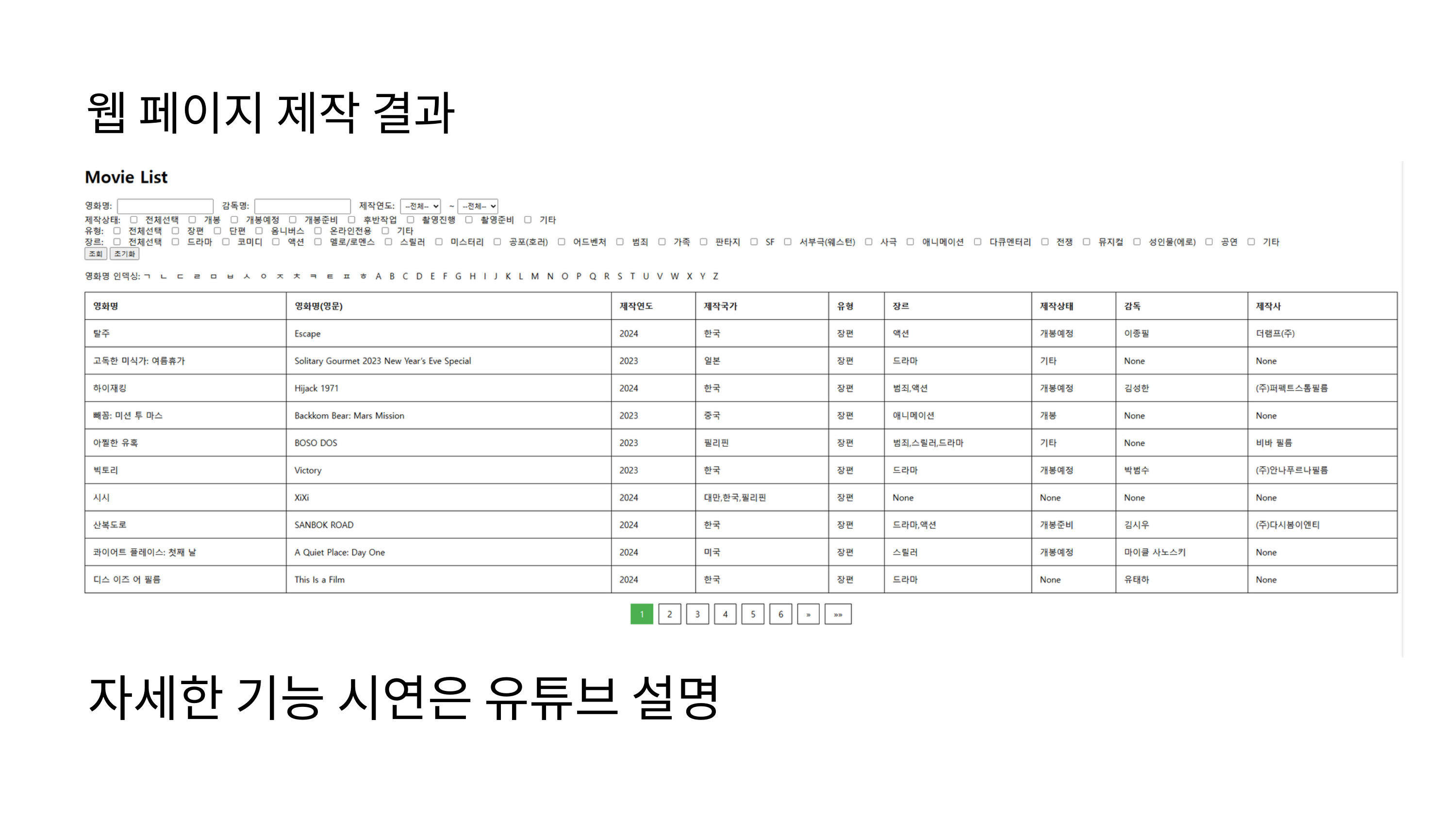

웹 페이지 제작 결과

자세한 기능 시연은 유튜브 설명